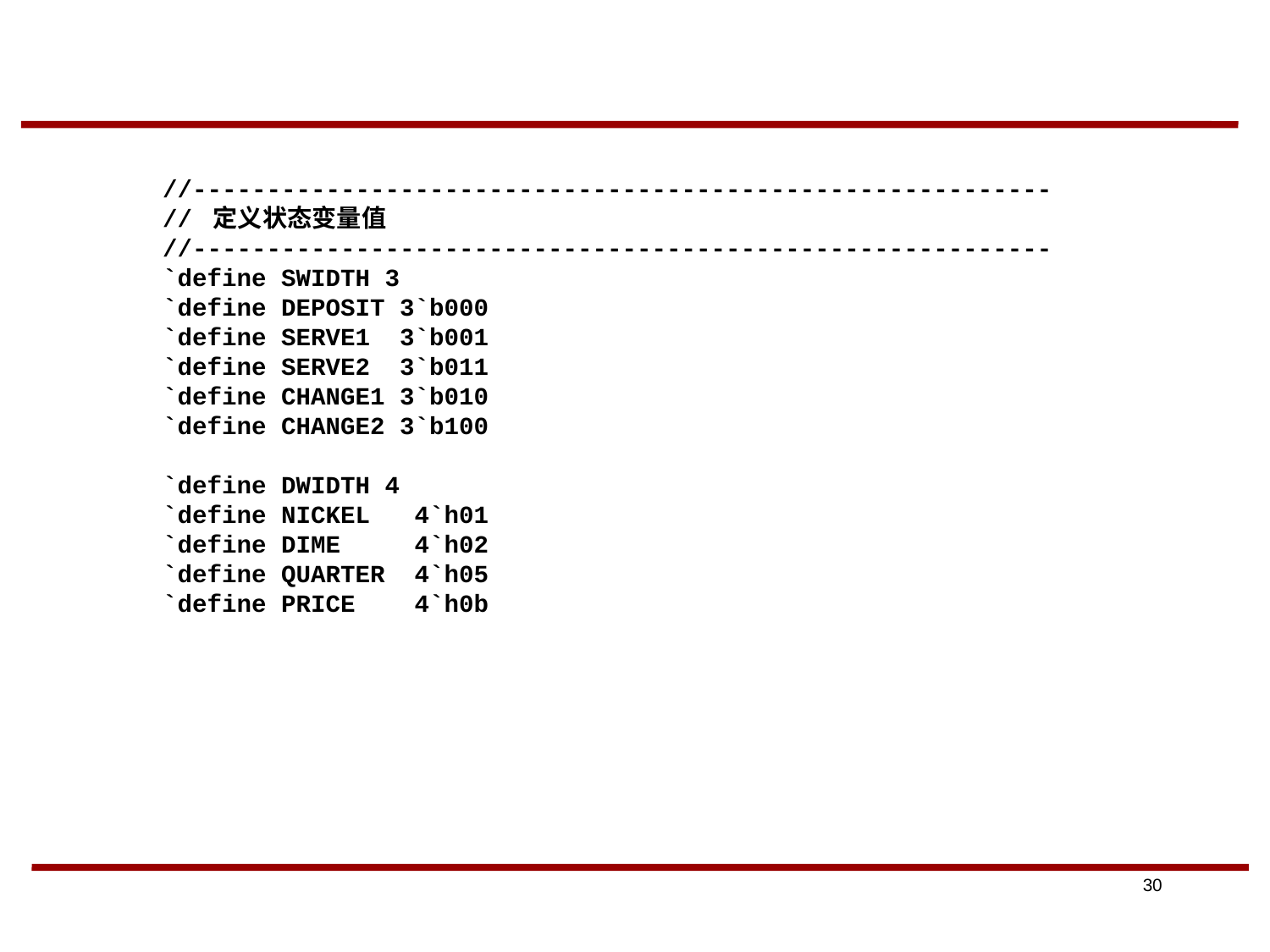

//----------------------------------------------------------
// 定义状态变量值
//----------------------------------------------------------
`define SWIDTH 3
`define DEPOSIT 3`b000
`define SERVE1  3`b001
`define SERVE2  3`b011
`define CHANGE1 3`b010
`define CHANGE2 3`b100

`define DWIDTH 4
`define NICKEL   4`h01
`define DIME     4`h02
`define QUARTER  4`h05
`define PRICE    4`h0b